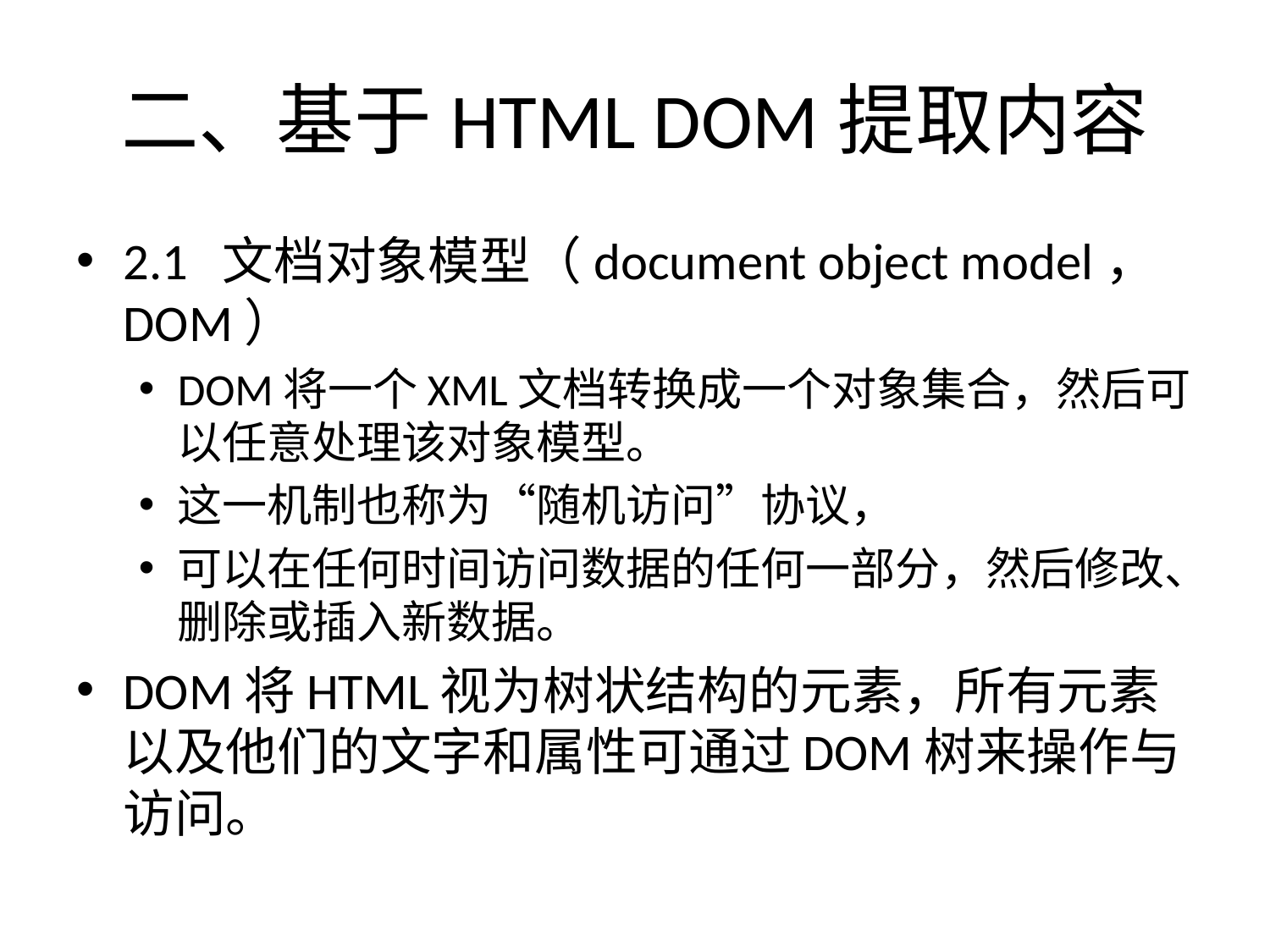

二、基于HTML DOM提取内容
2.1  文档对象模型（document object model，DOM）
DOM将一个XML文档转换成一个对象集合，然后可以任意处理该对象模型。
这一机制也称为“随机访问”协议，
可以在任何时间访问数据的任何一部分，然后修改、删除或插入新数据。
DOM将HTML视为树状结构的元素，所有元素以及他们的文字和属性可通过DOM树来操作与访问。